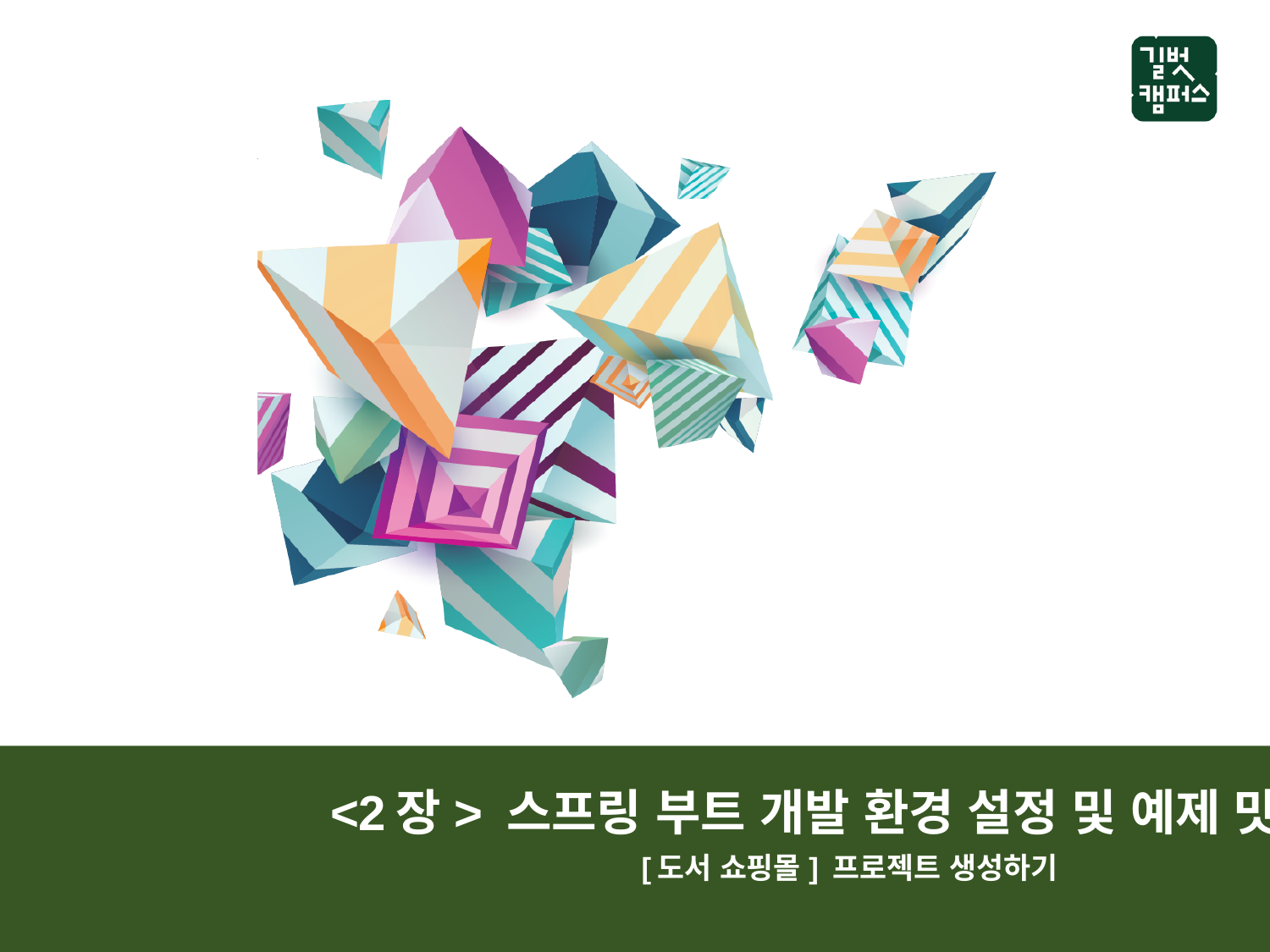

<2장> 스프링 부트 개발 환경 설정 및 예제 맛보기
[도서 쇼핑몰] 프로젝트 생성하기

<1장> 전기의 기본 개념과 팅커캐드